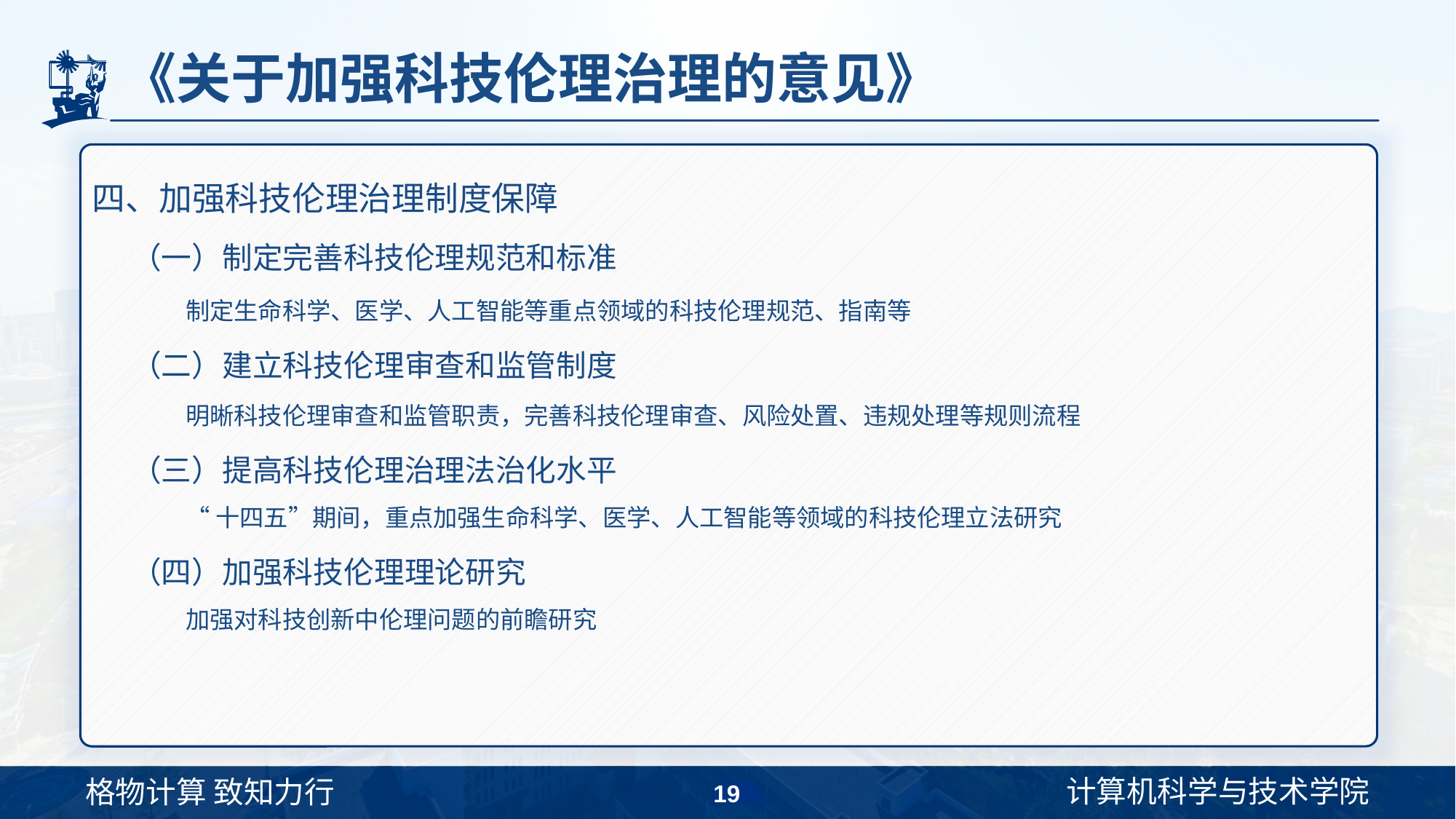

# 《关于加强科技伦理治理的意见》
四、加强科技伦理治理制度保障
（一）制定完善科技伦理规范和标准
制定生命科学、医学、人工智能等重点领域的科技伦理规范、指南等
（二）建立科技伦理审查和监管制度
明晰科技伦理审查和监管职责，完善科技伦理审查、风险处置、违规处理等规则流程
（三）提高科技伦理治理法治化水平
“十四五”期间，重点加强生命科学、医学、人工智能等领域的科技伦理立法研究
（四）加强科技伦理理论研究
加强对科技创新中伦理问题的前瞻研究
19